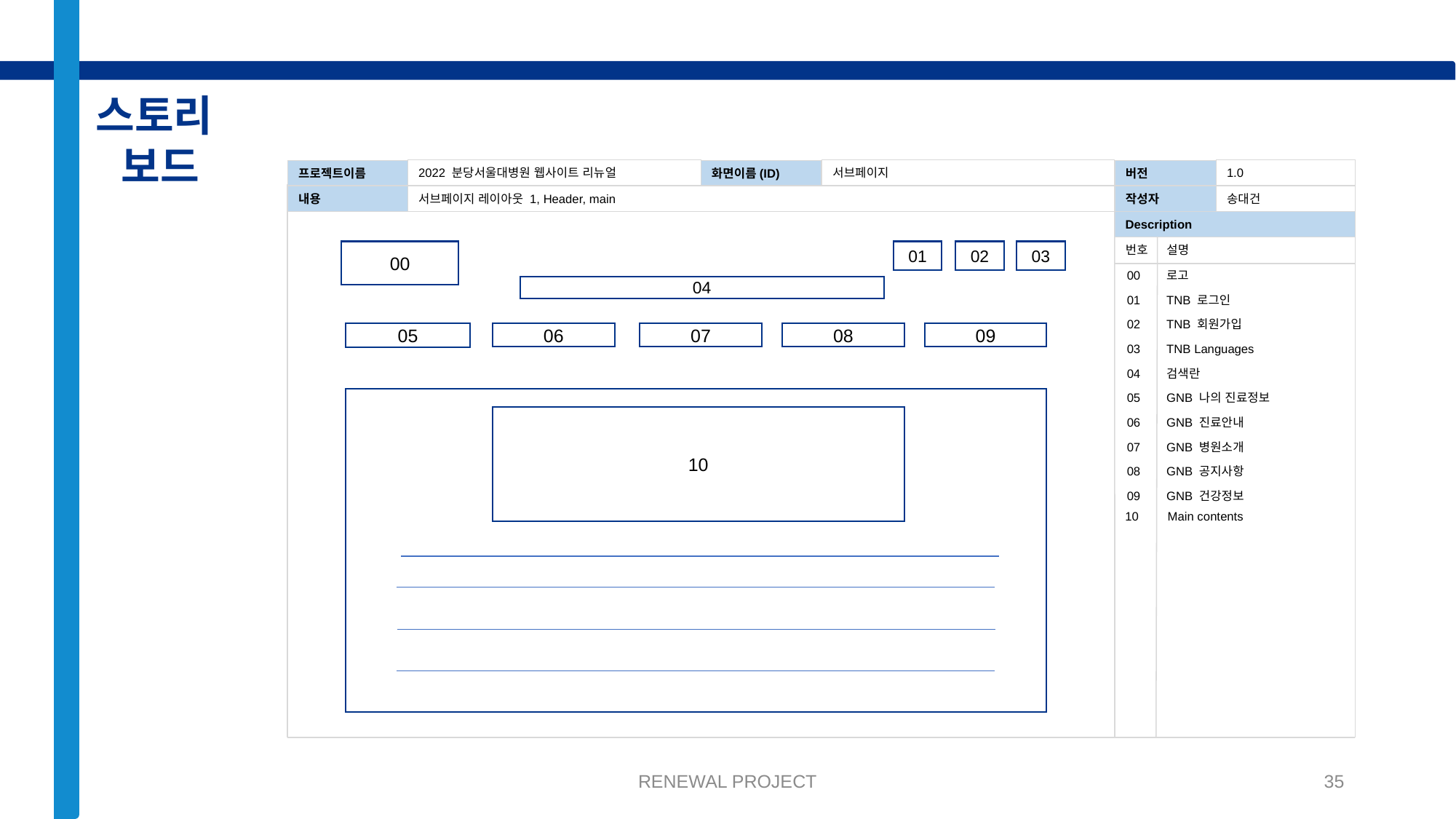

스토리
보드
프로젝트이름
2022 분당서울대병원 웹사이트 리뉴얼
화면이름(ID)
서브페이지
버전
1.0
내용
서브페이지 레이아웃 1, Header, main
작성자
송대건
Description
번호
설명
00
01
02
03
00
로고
04
TNB 로그인
01
02
TNB 회원가입
06
07
08
09
05
03
TNB Languages
04
검색란
05
GNB 나의 진료정보

10
06
GNB 진료안내
07
GNB 병원소개
08
GNB 공지사항
09
GNB 건강정보
10
Main contents
RENEWAL PROJECT
35